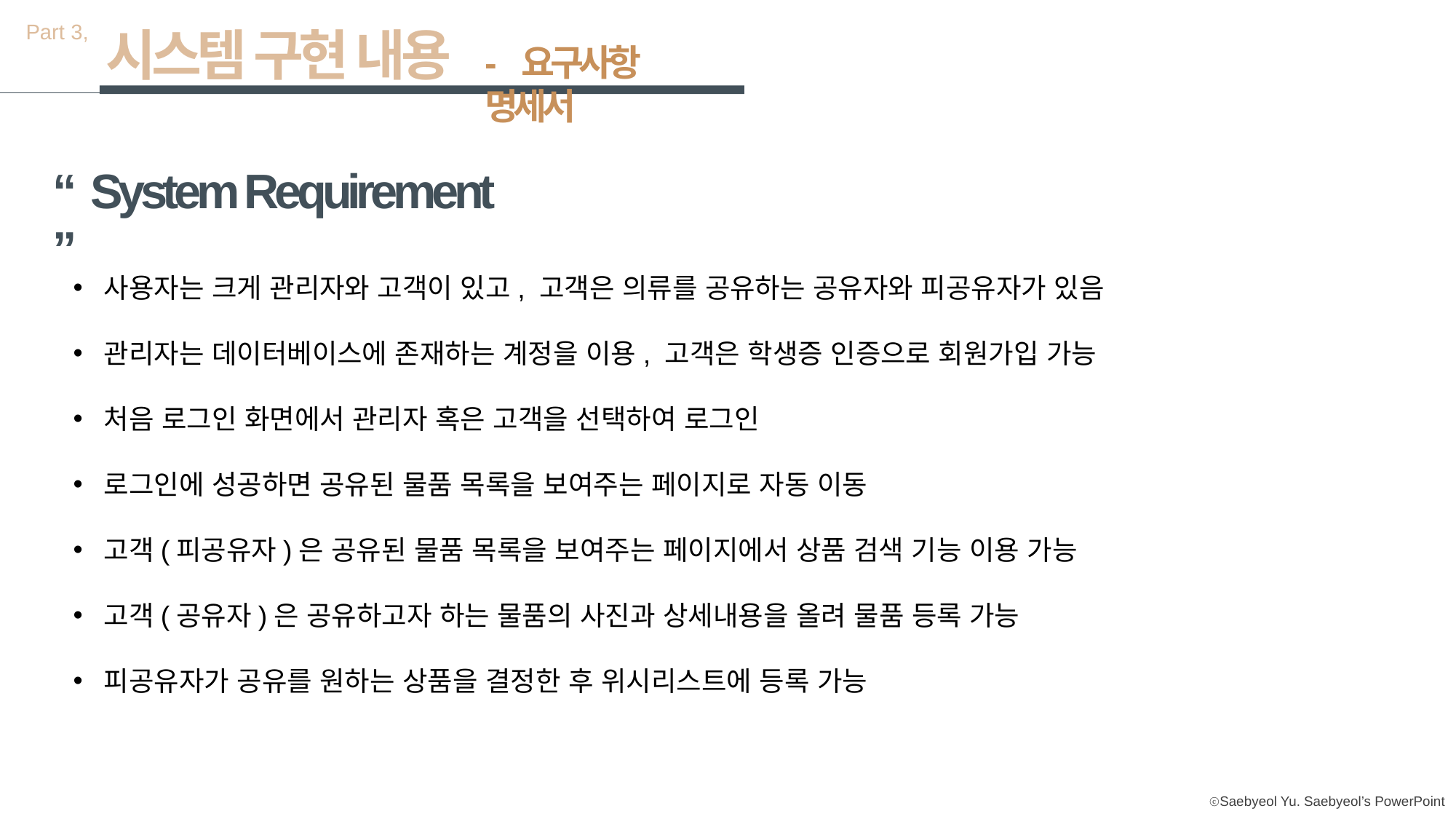

Part 3,
시스템 구현 내용
-  요구사항 명세서

“ System Requirement ”
사용자는 크게 관리자와 고객이 있고, 고객은 의류를 공유하는 공유자와 피공유자가 있음

관리자는 데이터베이스에 존재하는 계정을 이용, 고객은 학생증 인증으로 회원가입 가능

처음 로그인 화면에서 관리자 혹은 고객을 선택하여 로그인

로그인에 성공하면 공유된 물품 목록을 보여주는 페이지로 자동 이동

고객(피공유자)은 공유된 물품 목록을 보여주는 페이지에서 상품 검색 기능 이용 가능

고객(공유자)은 공유하고자 하는 물품의 사진과 상세내용을 올려 물품 등록 가능

피공유자가 공유를 원하는 상품을 결정한 후 위시리스트에 등록 가능